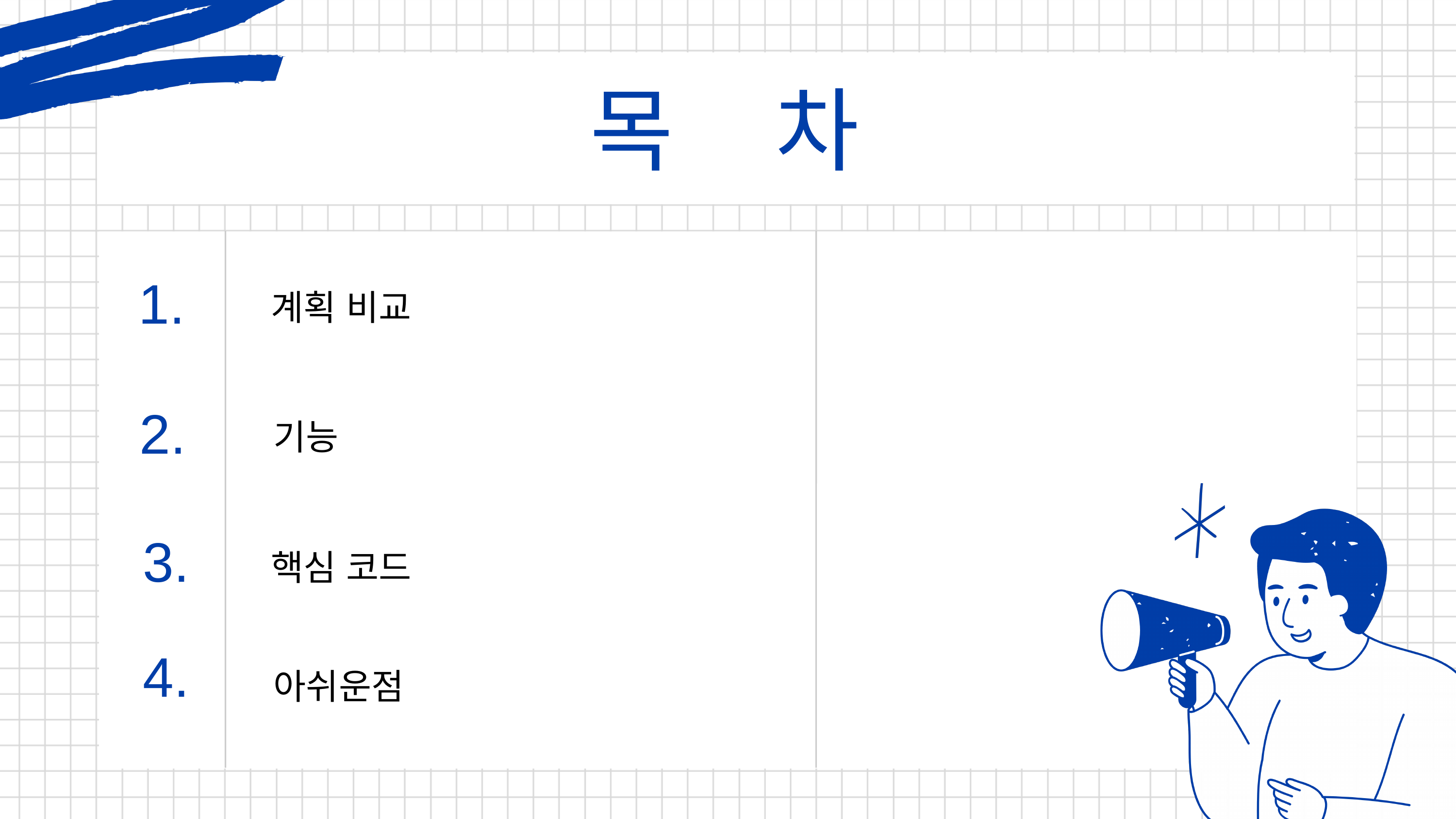

목     차

1.

기능
아쉬운점
계획 비교
2.

3.
핵심 코드
4.